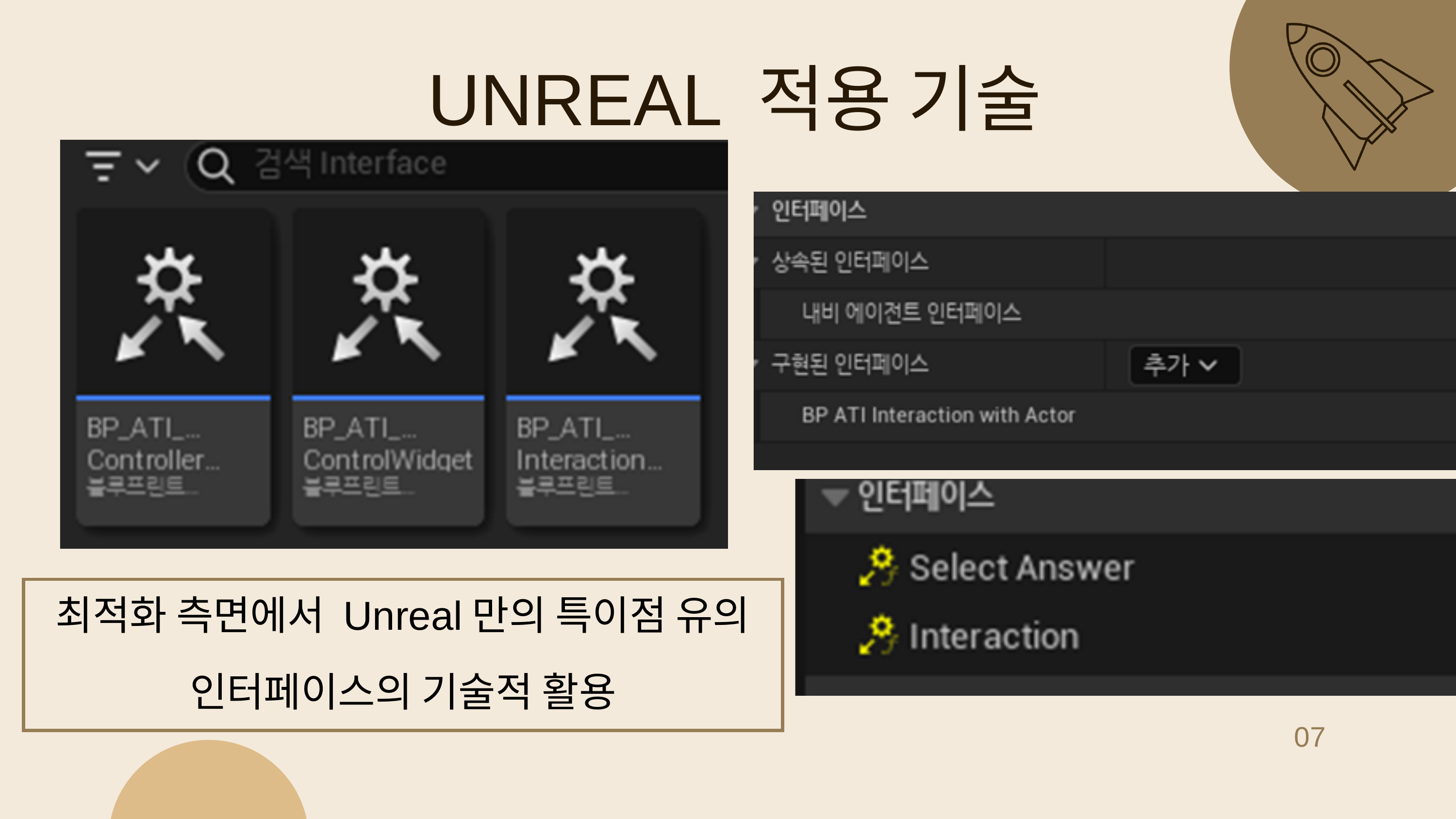

UNREAL 적용 기술

최적화 측면에서 Unreal만의 특이점 유의
인터페이스의 기술적 활용
07